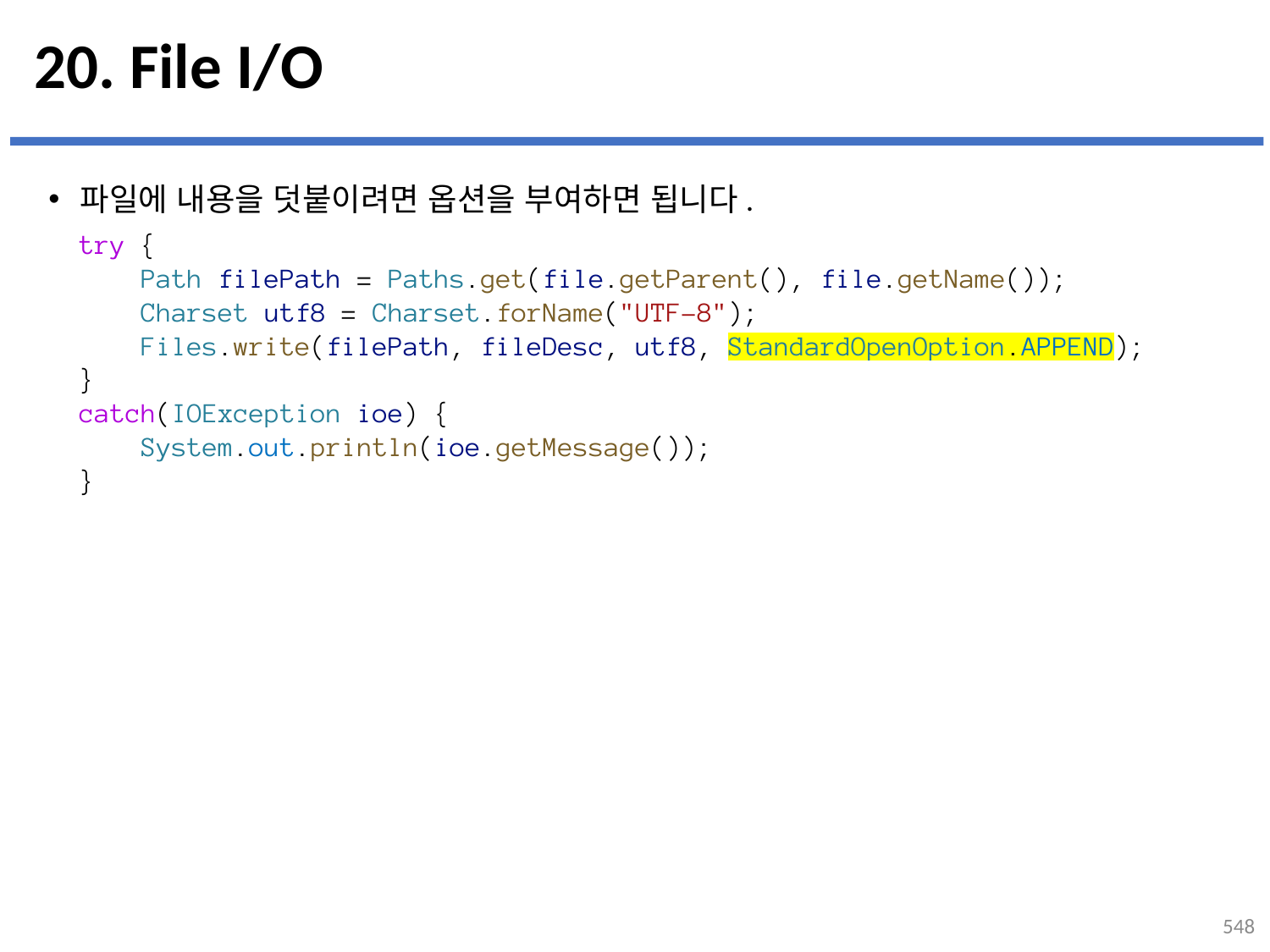

# 20. File I/O
파일에 내용을 덧붙이려면 옵션을 부여하면 됩니다.
try {
    Path filePath = Paths.get(file.getParent(), file.getName());
    Charset utf8 = Charset.forName("UTF-8");
    Files.write(filePath, fileDesc, utf8, StandardOpenOption.APPEND);
}
catch(IOException ioe) {
    System.out.println(ioe.getMessage());
}
548